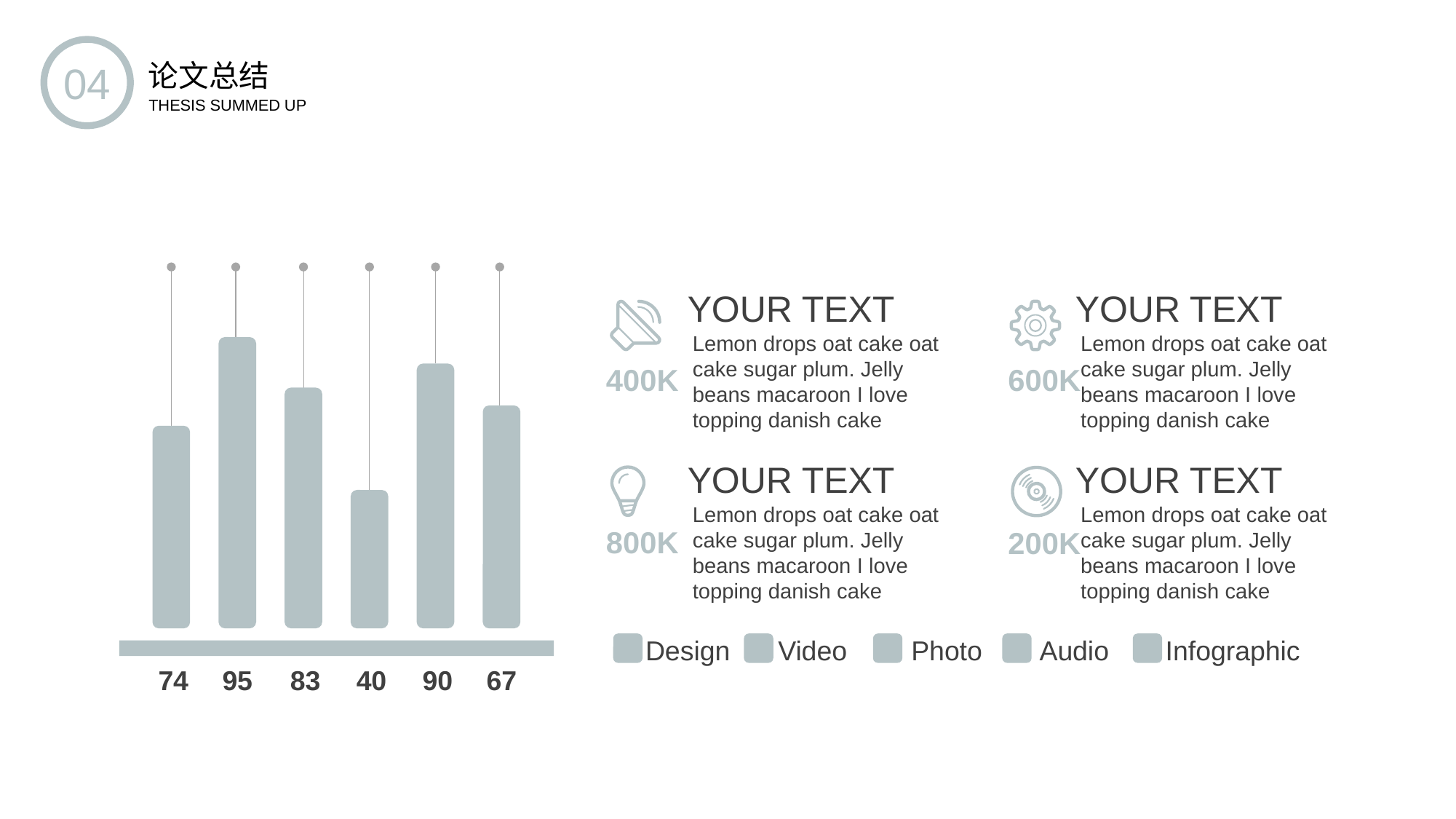

04
论文总结
THESIS SUMMED UP

 YOUR TEXT
Lemon drops oat cake oat cake sugar plum. Jelly beans macaroon I love topping danish cake
 YOUR TEXT
Lemon drops oat cake oat cake sugar plum. Jelly beans macaroon I love topping danish cake

400K
600K
 YOUR TEXT
Lemon drops oat cake oat cake sugar plum. Jelly beans macaroon I love topping danish cake
 YOUR TEXT
Lemon drops oat cake oat cake sugar plum. Jelly beans macaroon I love topping danish cake

800K
200K
Audio
Infographic
Design
Video
Photo

74
95
83
40
90
67